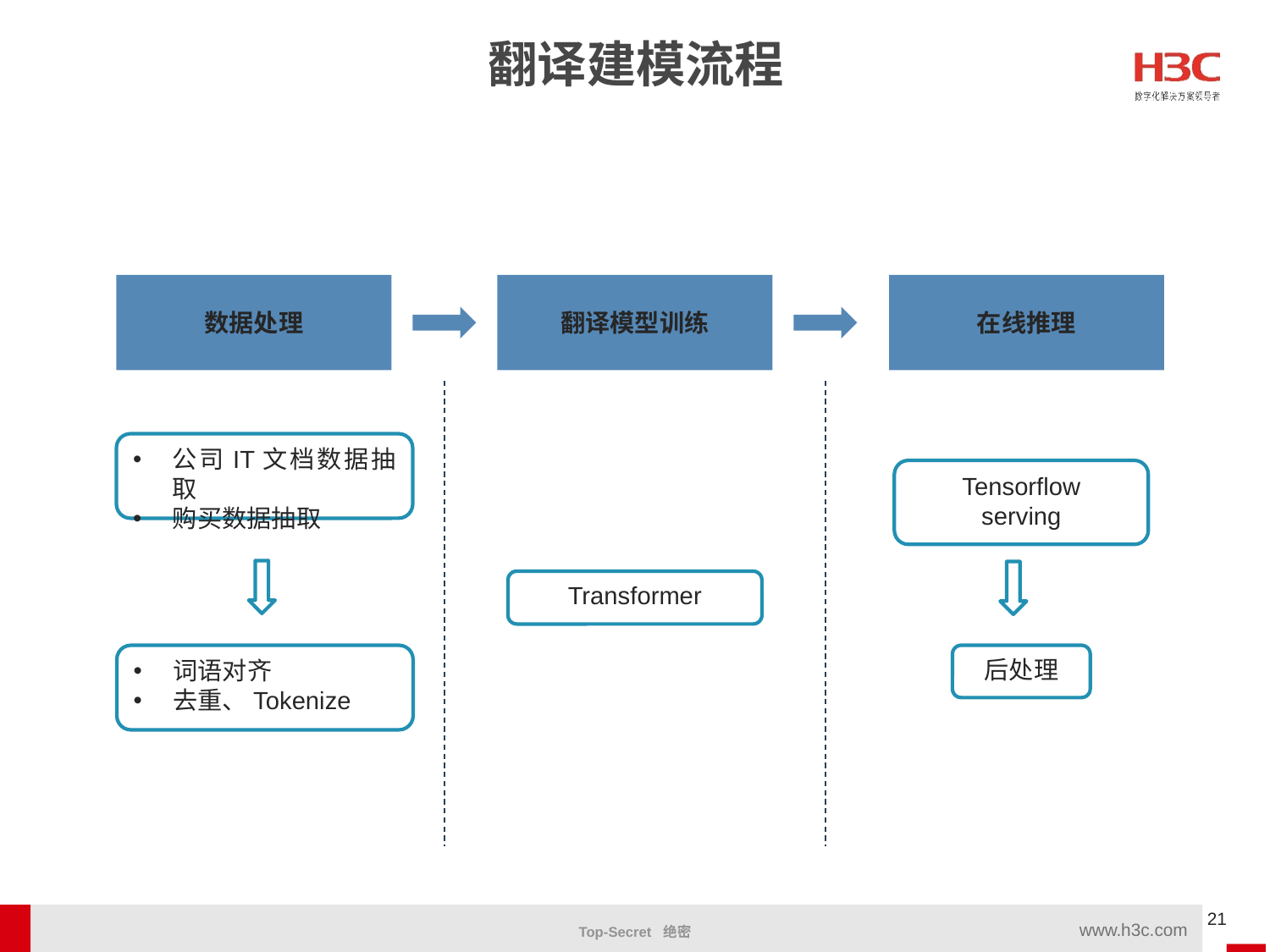

翻译建模流程
数据处理
翻译模型训练
在线推理

公司IT文档数据抽取
购买数据抽取
Tensorflow
serving

Transformer
词语对齐
去重、Tokenize
后处理